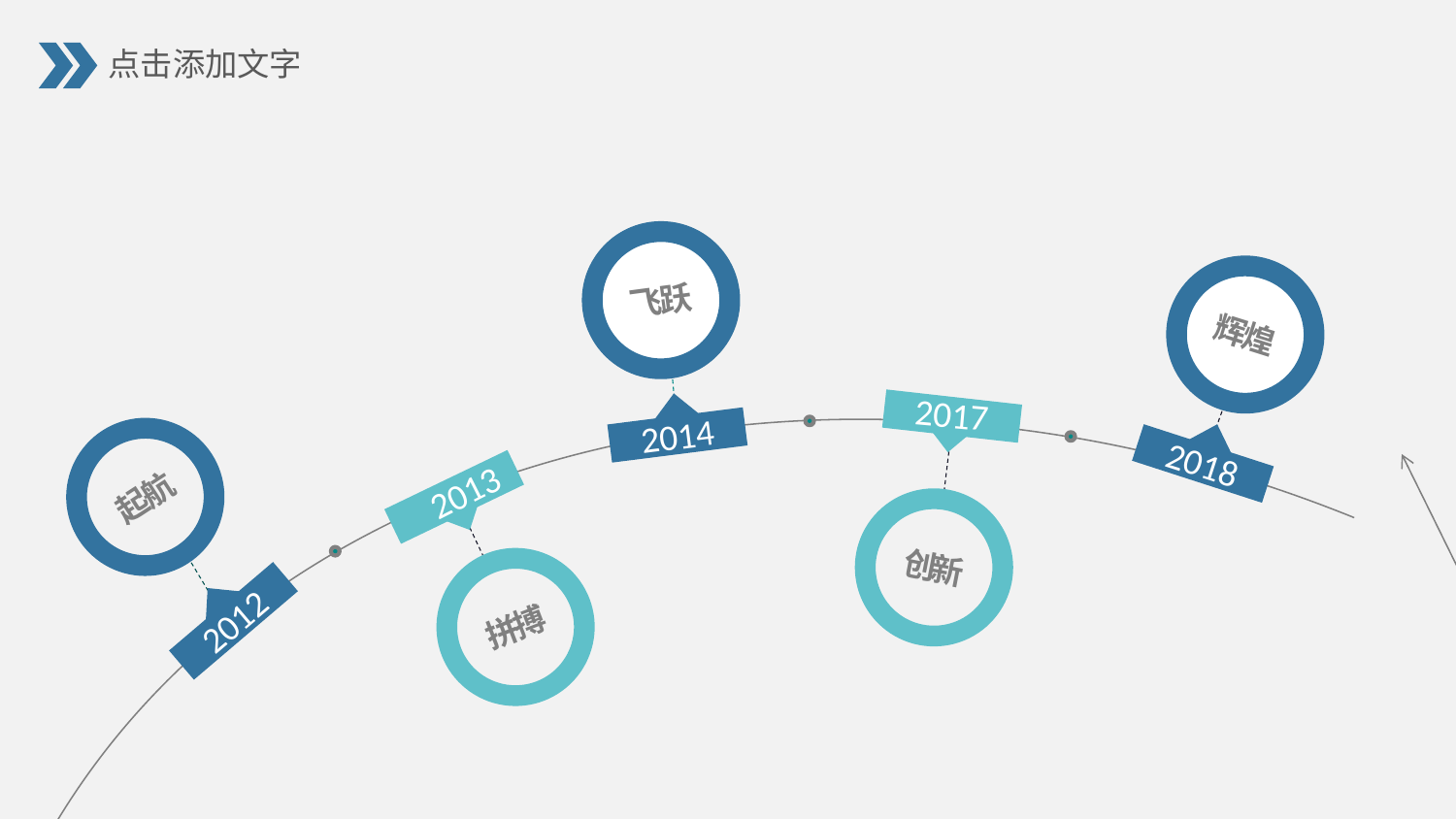

飞跃
辉煌

2017

2014

2018
起航

2013

创新

拼搏

2012